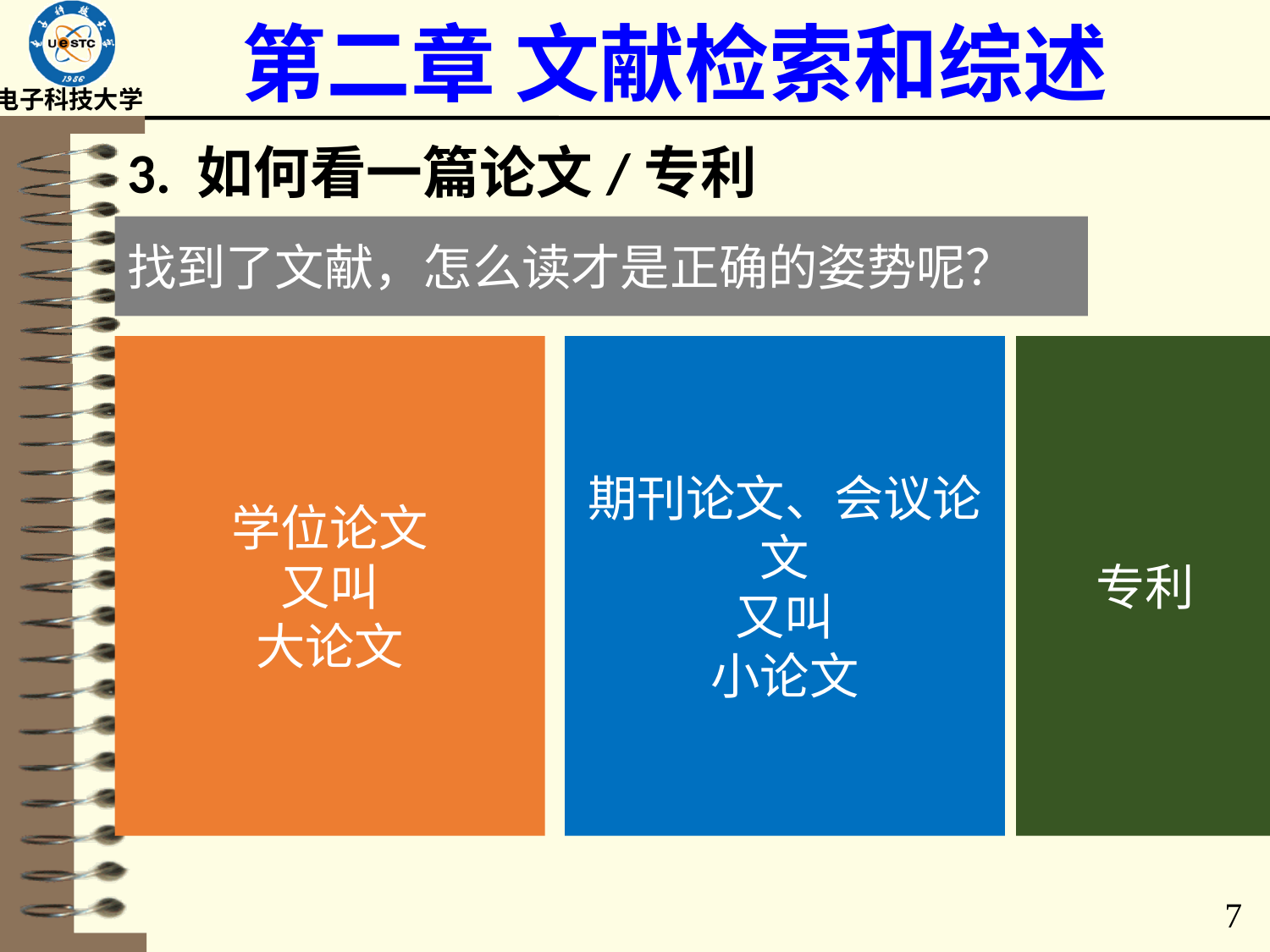

# 第二章 文献检索和综述
3. 如何看一篇论文/专利
找到了文献，怎么读才是正确的姿势呢？
学位论文
又叫
大论文
期刊论文、会议论文
又叫
小论文
专利
7